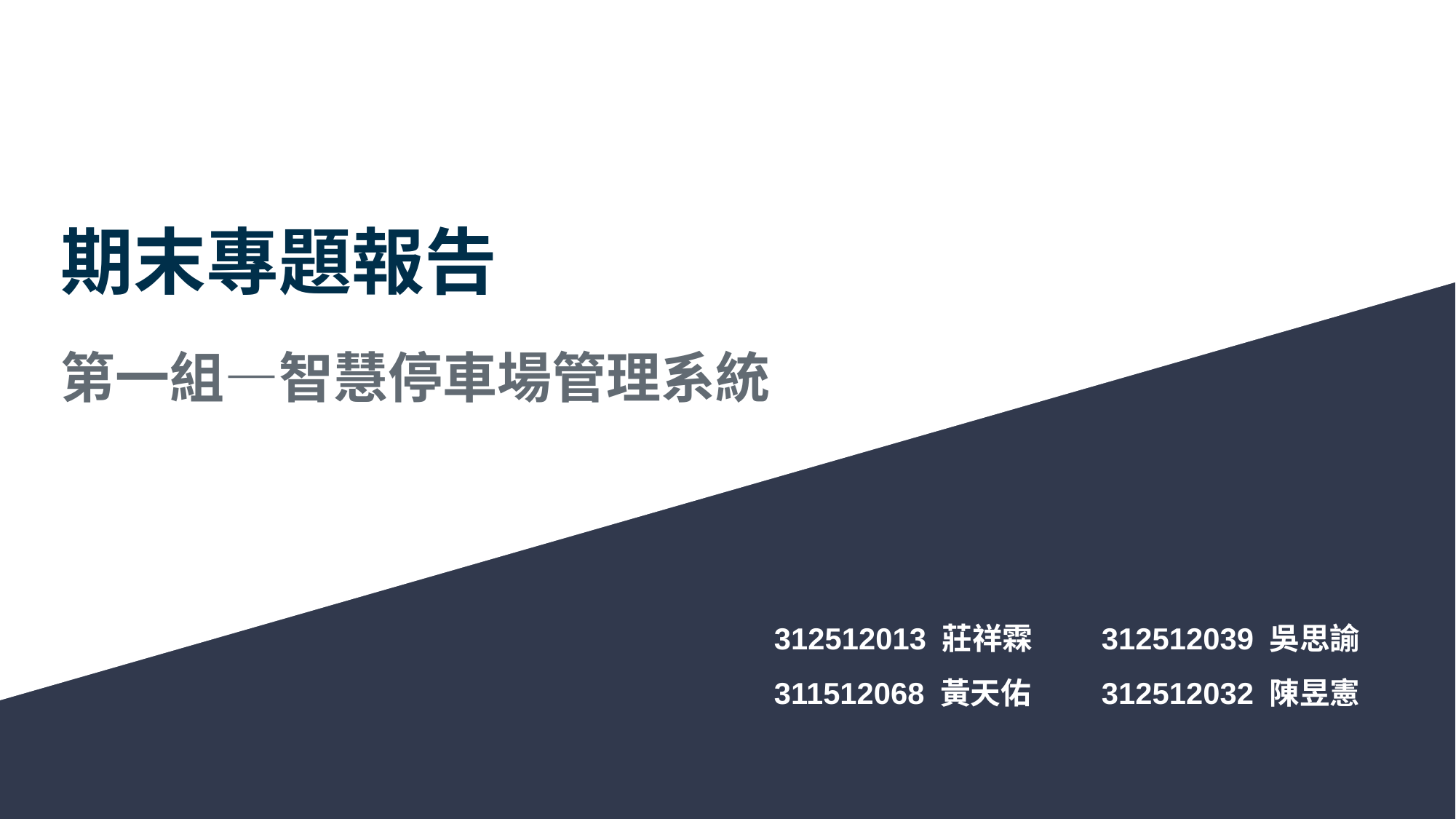

# 期末專題報告
第一組—智慧停車場管理系統
312512013 莊祥霖	312512039 吳思諭
311512068 黃天佑	312512032 陳昱憲